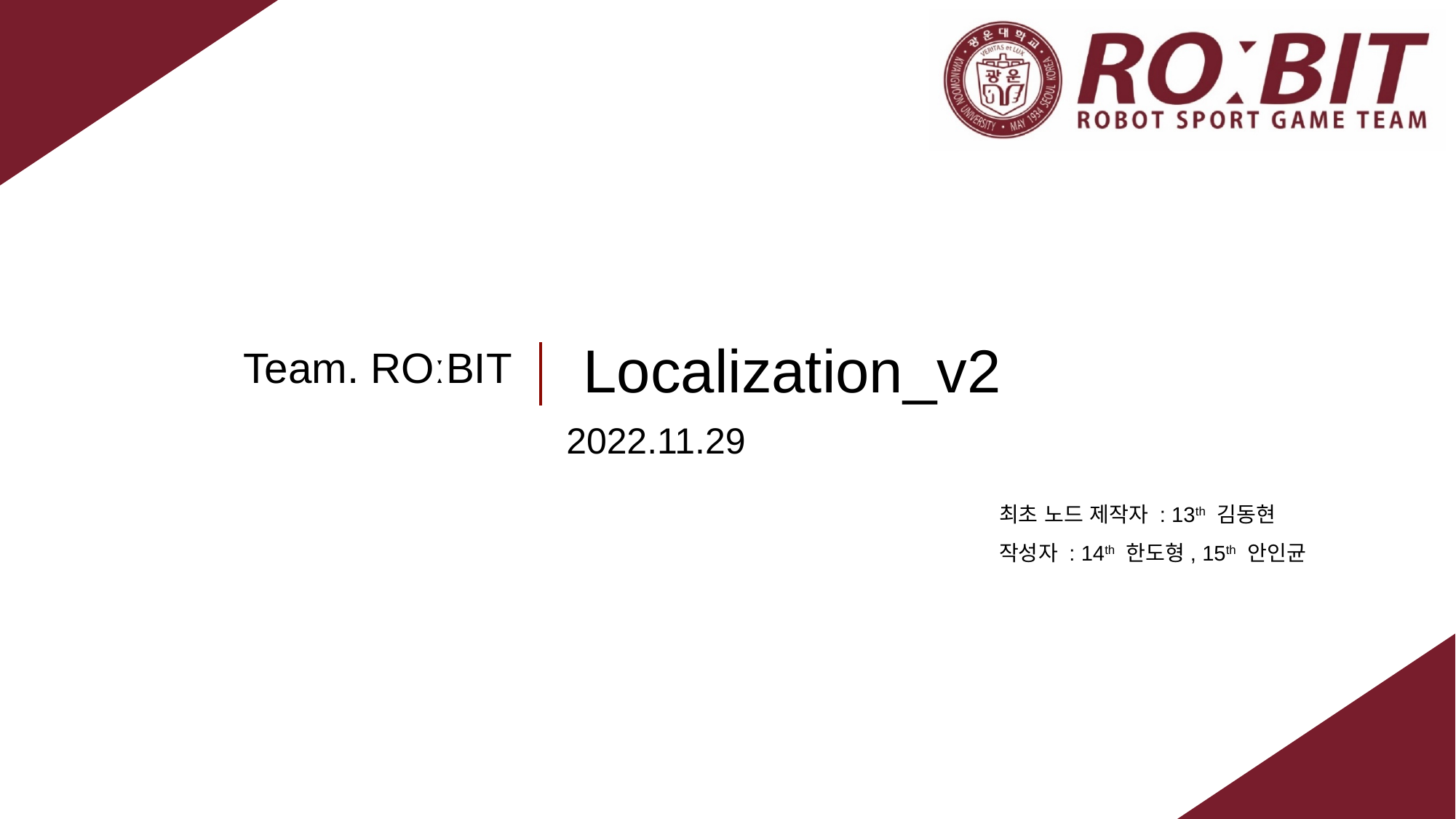

# Localization_v2
Team. ROːBIT
2022.11.29
최초 노드 제작자 : 13th 김동현
작성자 : 14th 한도형, 15th 안인균